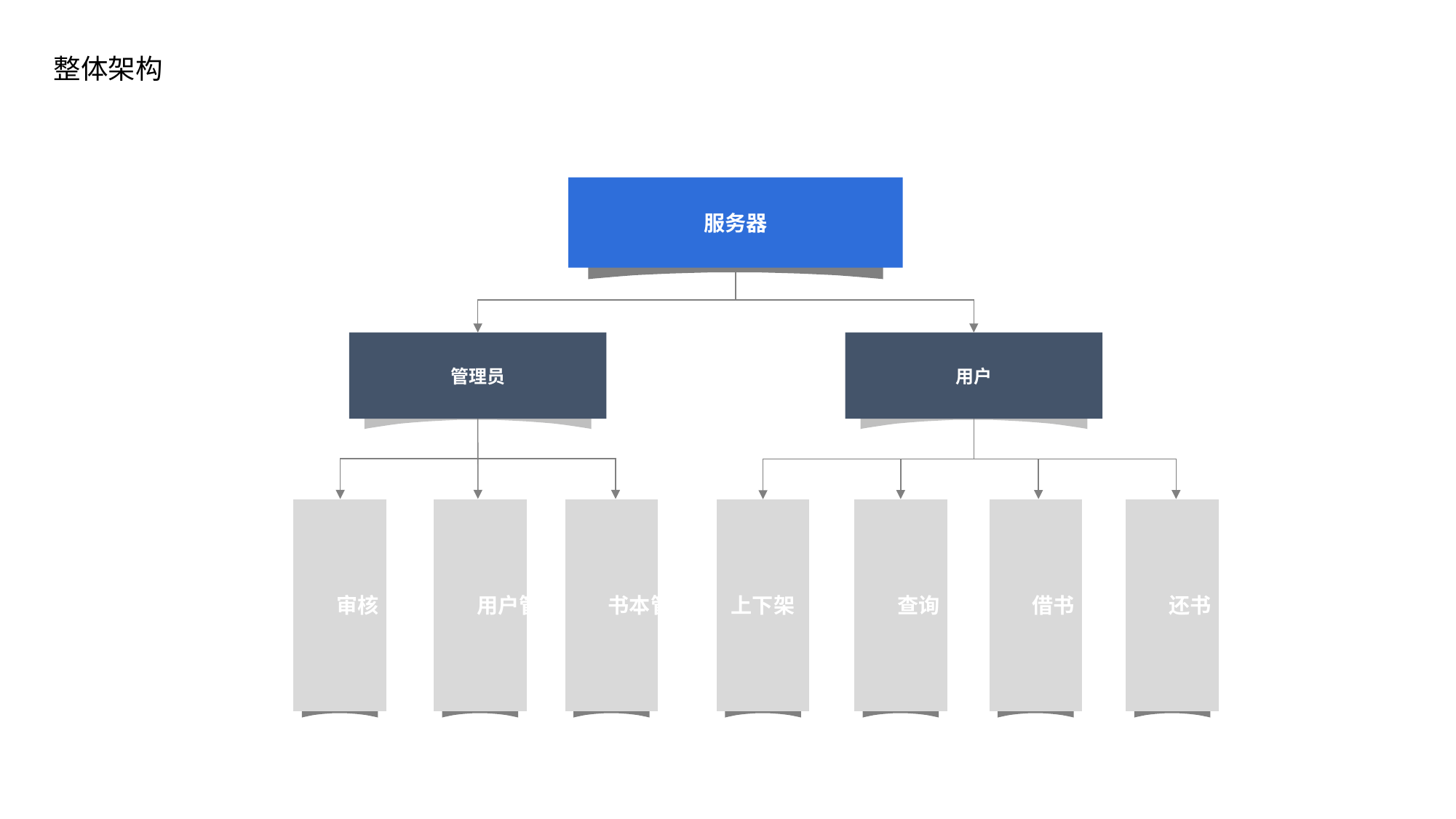

整体架构
服务器

管理员

用户

审核
用户管理
书本管理
上下架
查询
借书
还书